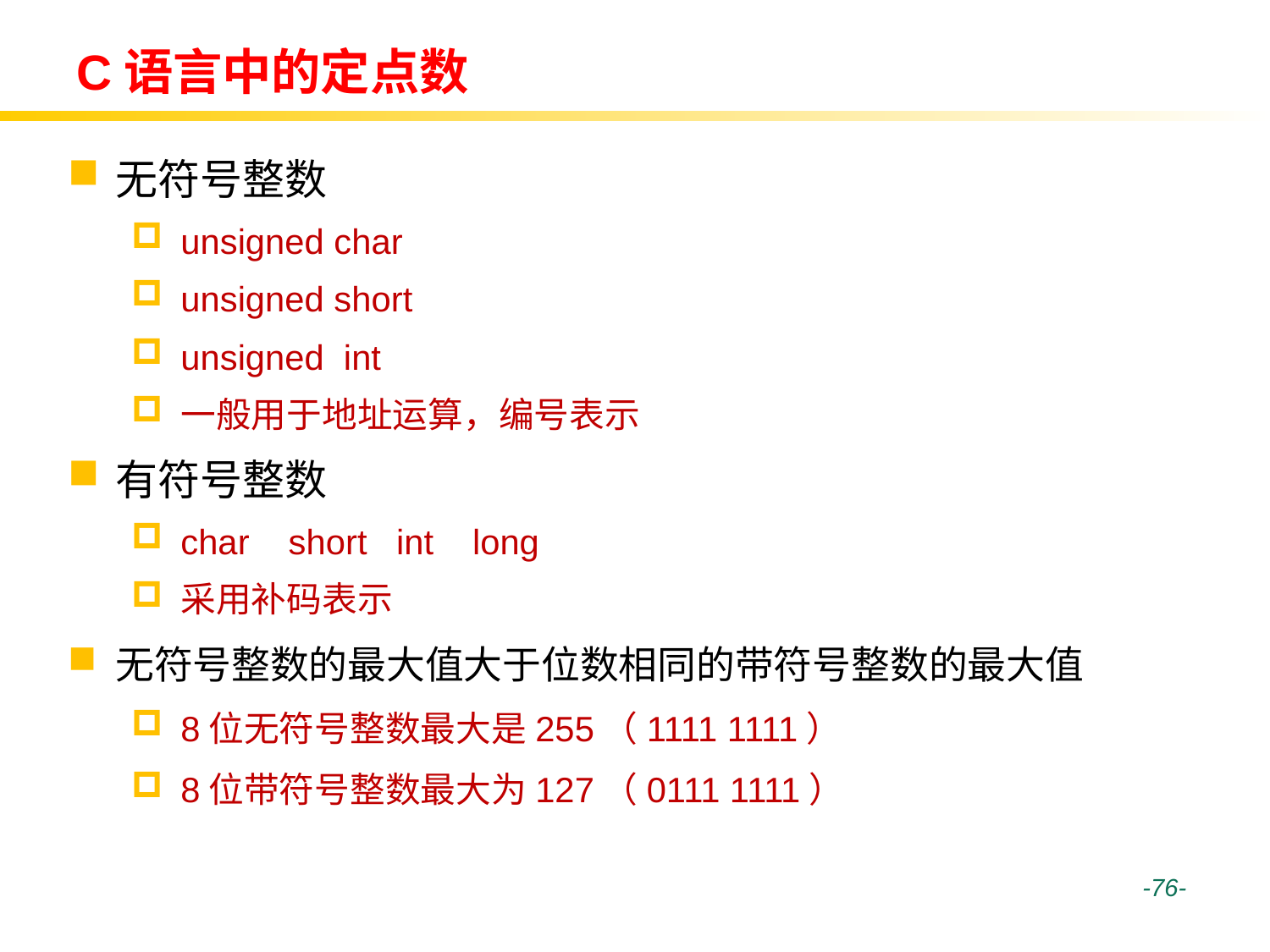

# C语言中的定点数
无符号整数
unsigned char
unsigned short
unsigned  int
一般用于地址运算，编号表示
有符号整数
char    short   int    long
采用补码表示
无符号整数的最大值大于位数相同的带符号整数的最大值
8位无符号整数最大是255（1111 1111）
8位带符号整数最大为127（0111 1111）

 -76-